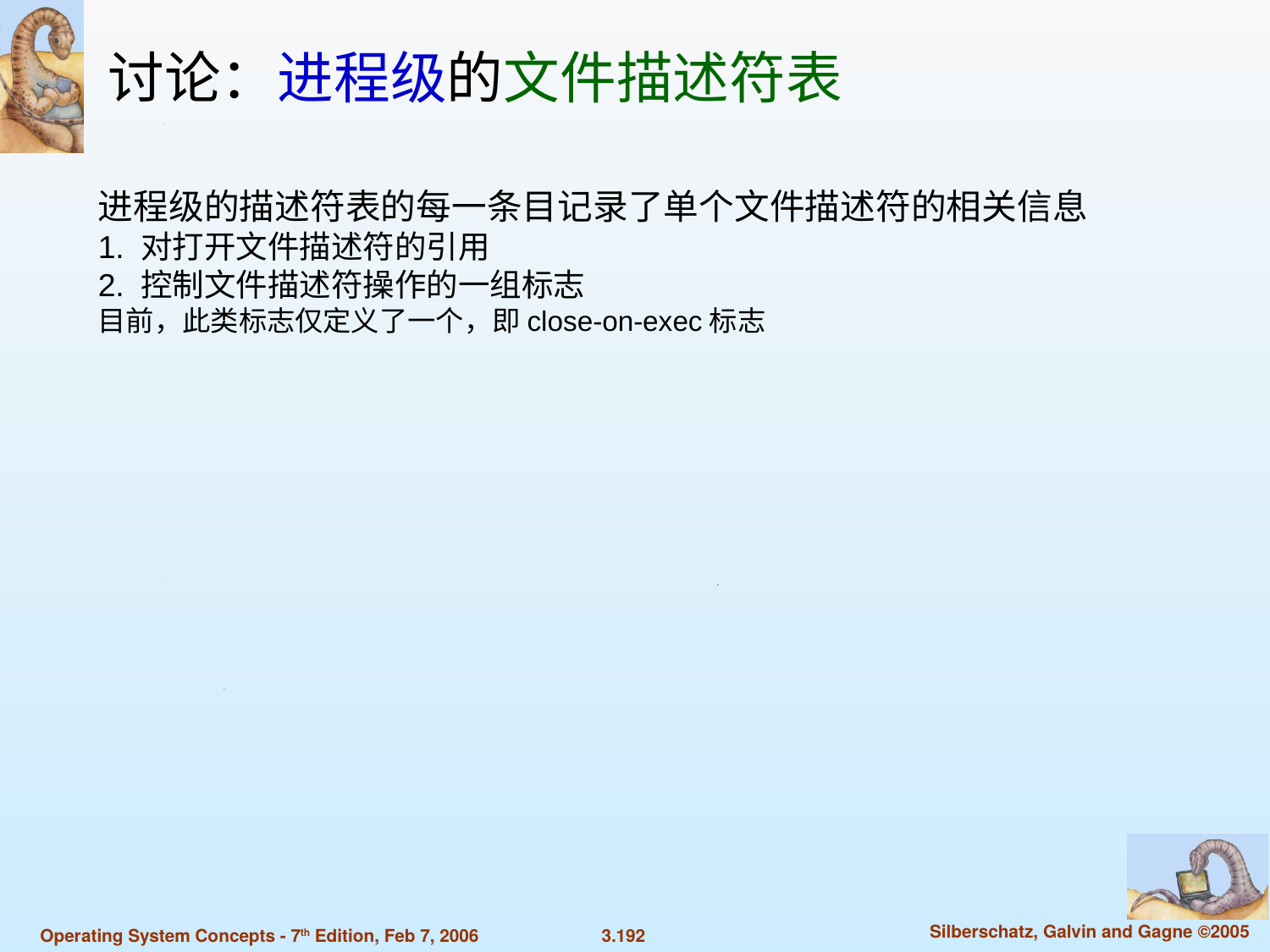

讨论：进程级的文件描述符表
进程级的描述符表的每一条目记录了单个文件描述符的相关信息
1. 对打开文件描述符的引用
2. 控制文件描述符操作的一组标志
目前，此类标志仅定义了一个，即close-on-exec标志